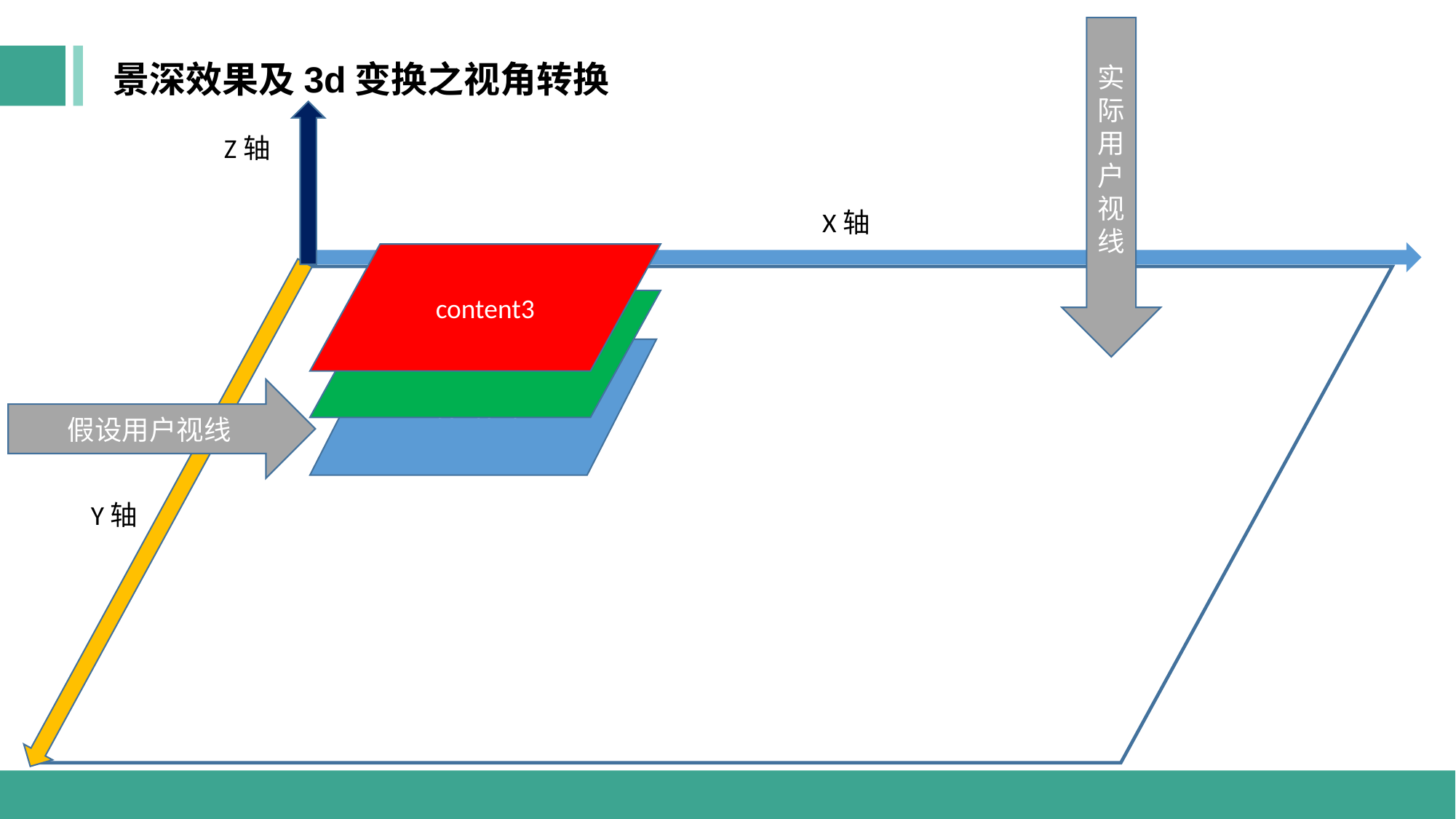

实际用户视线

Z轴
X轴

content3

content2
content1
Y轴

景深效果及3d变换之视角转换
假设用户视线